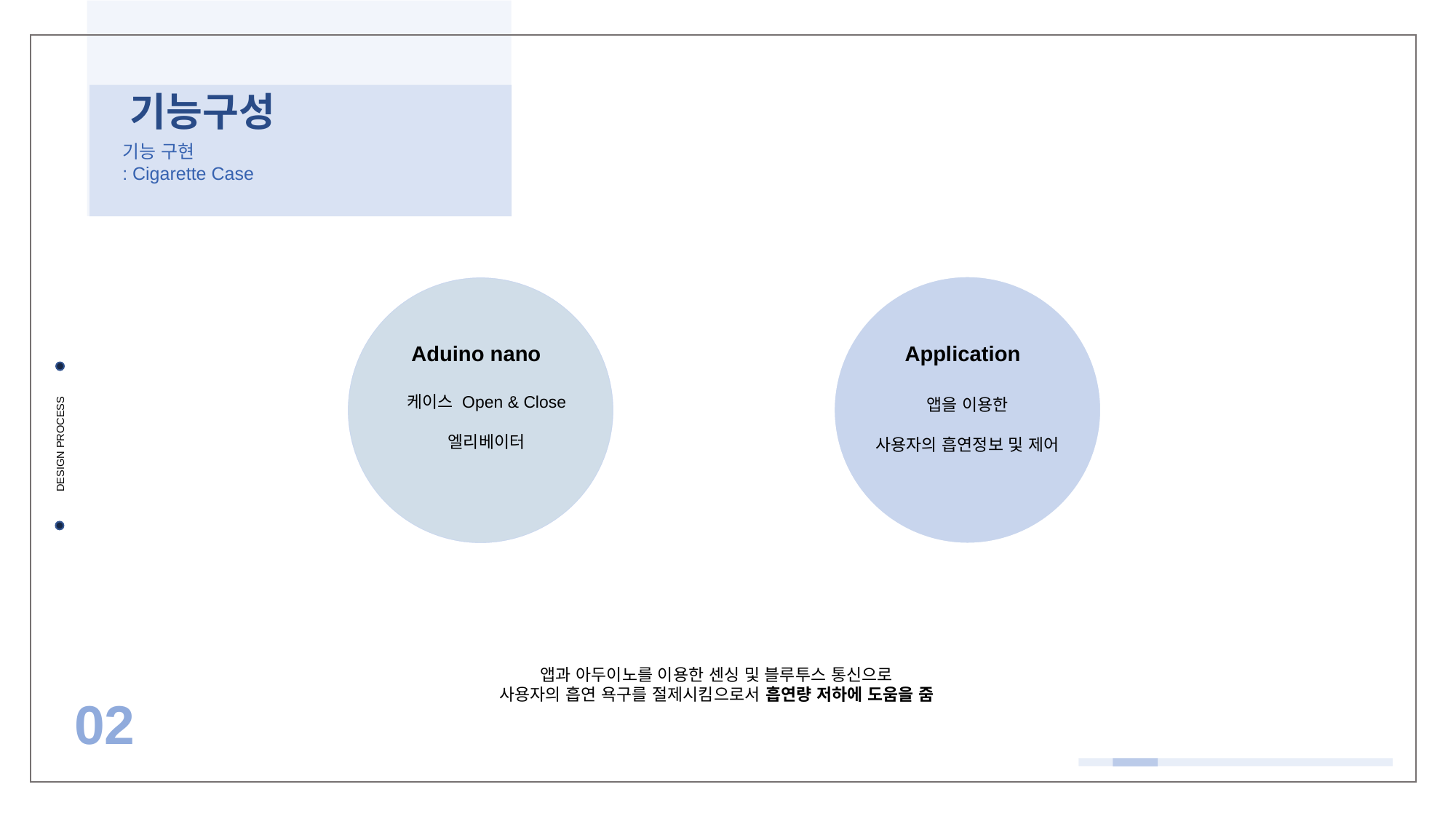

기능구성

기능 구현
: Cigarette Case

Aduino nano
Application

케이스 Open & Close

엘리베이터
앱을 이용한

사용자의 흡연정보 및 제어
DESIGN PROCESS

앱과 아두이노를 이용한 센싱 및 블루투스 통신으로
사용자의 흡연 욕구를 절제시킴으로서 흡연량 저하에 도움을 줌
02